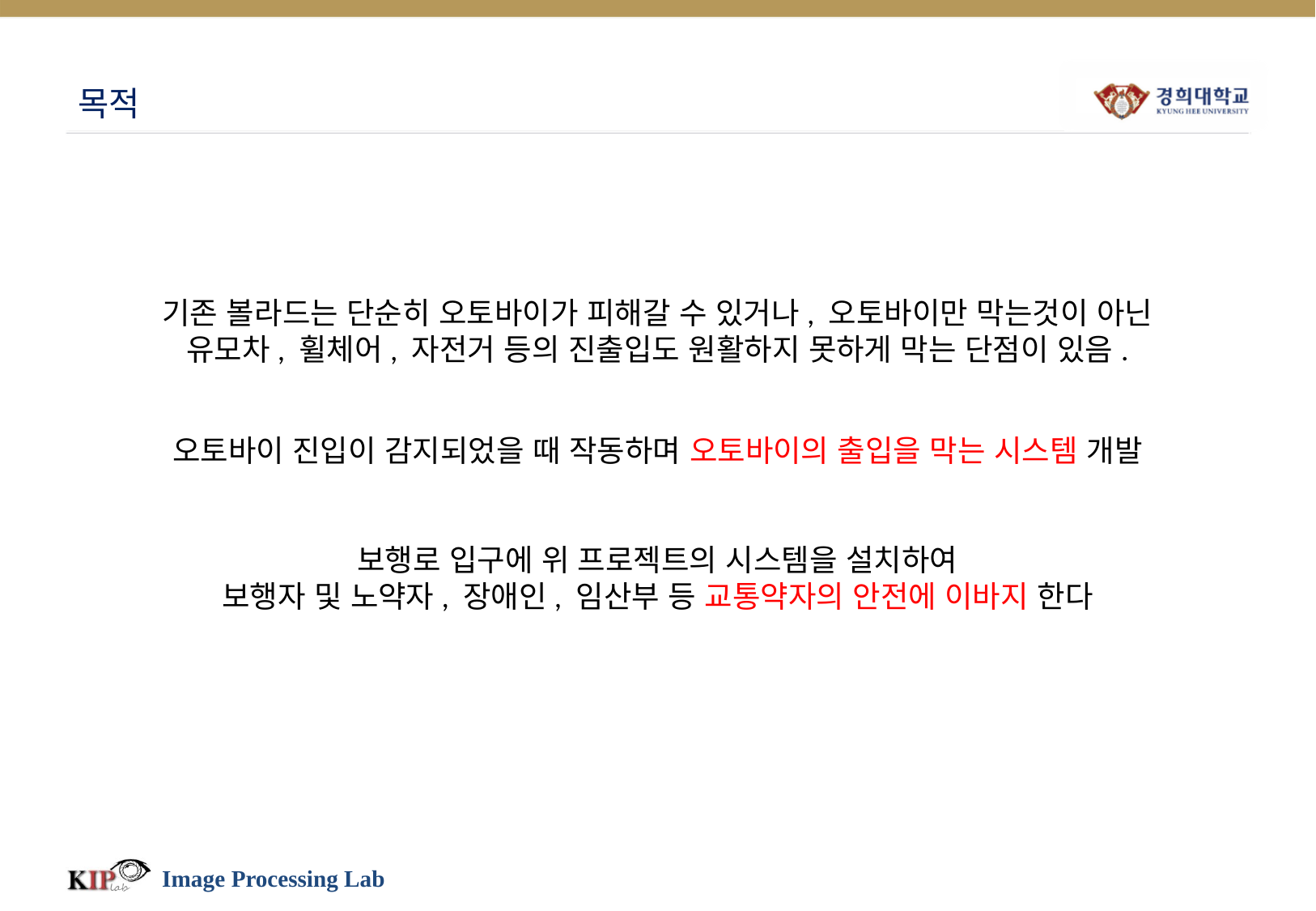

# 목적
기존 볼라드는 단순히 오토바이가 피해갈 수 있거나, 오토바이만 막는것이 아닌
유모차, 휠체어, 자전거 등의 진출입도 원활하지 못하게 막는 단점이 있음.

오토바이 진입이 감지되었을 때 작동하며 오토바이의 출입을 막는 시스템 개발

보행로 입구에 위 프로젝트의 시스템을 설치하여
보행자 및 노약자, 장애인, 임산부 등 교통약자의 안전에 이바지 한다
Image Processing Lab